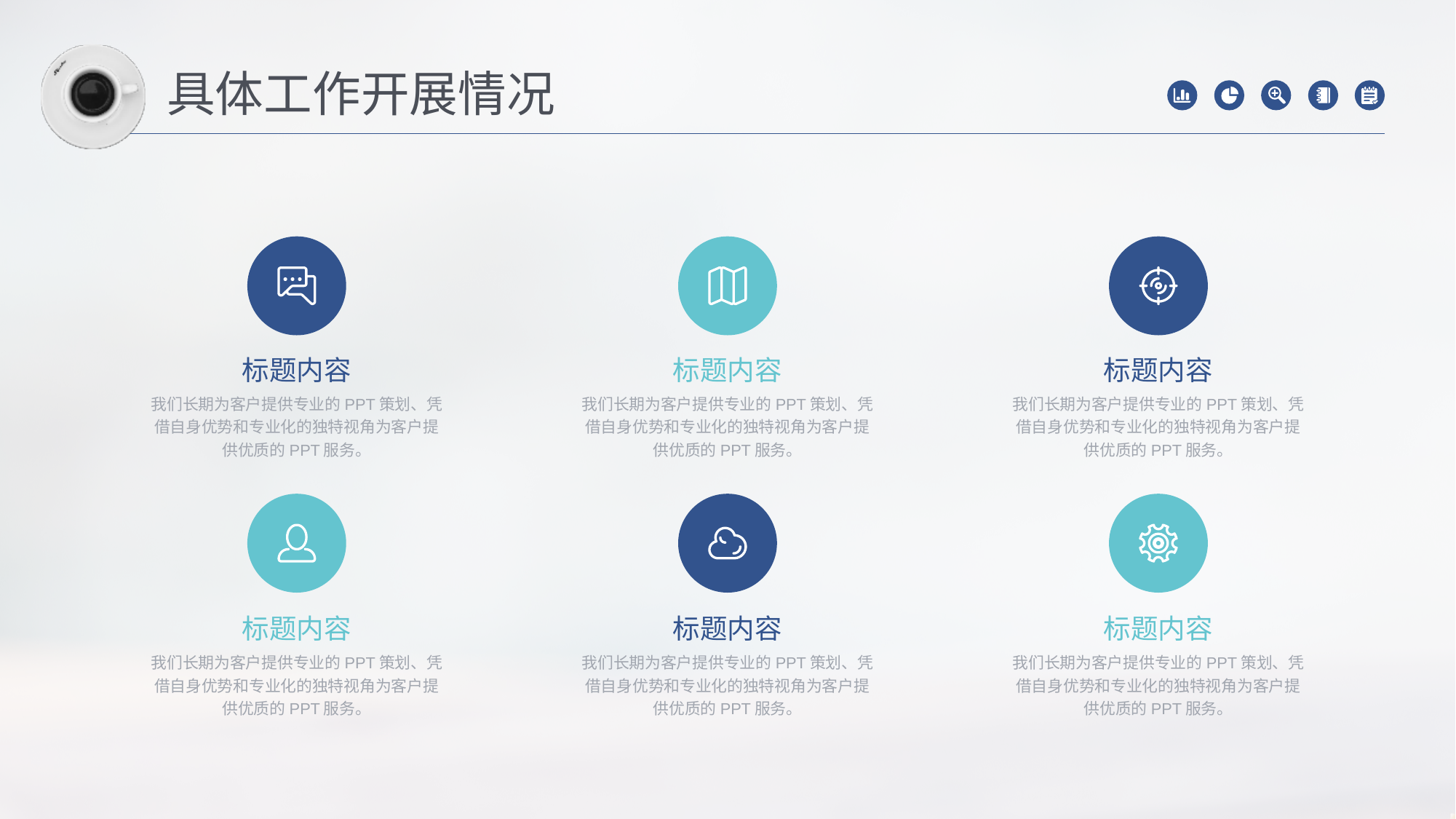

具体工作开展情况

标题内容
标题内容
标题内容
我们长期为客户提供专业的PPT策划、凭借自身优势和专业化的独特视角为客户提供优质的PPT服务。
我们长期为客户提供专业的PPT策划、凭借自身优势和专业化的独特视角为客户提供优质的PPT服务。
我们长期为客户提供专业的PPT策划、凭借自身优势和专业化的独特视角为客户提供优质的PPT服务。

标题内容
标题内容
标题内容
我们长期为客户提供专业的PPT策划、凭借自身优势和专业化的独特视角为客户提供优质的PPT服务。
我们长期为客户提供专业的PPT策划、凭借自身优势和专业化的独特视角为客户提供优质的PPT服务。
我们长期为客户提供专业的PPT策划、凭借自身优势和专业化的独特视角为客户提供优质的PPT服务。